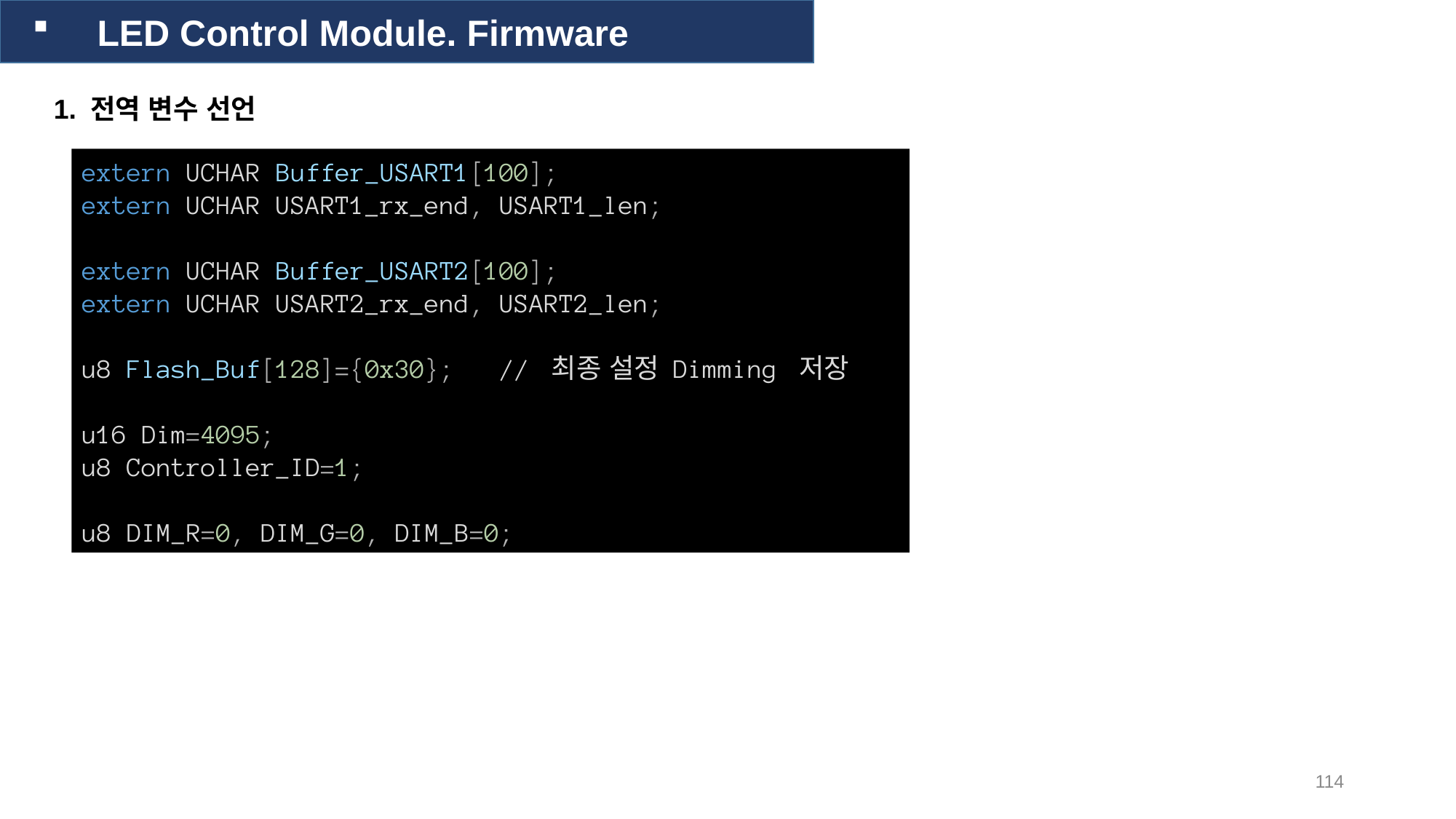

LED Control Module. Firmware
1. 전역 변수 선언
extern UCHAR Buffer_USART1[100];
extern UCHAR USART1_rx_end, USART1_len;
extern UCHAR Buffer_USART2[100];
extern UCHAR USART2_rx_end, USART2_len;
u8 Flash_Buf[128]={0x30};   // 최종 설정 Dimming 저장
u16 Dim=4095;
u8 Controller_ID=1;
u8 DIM_R=0, DIM_G=0, DIM_B=0;
114